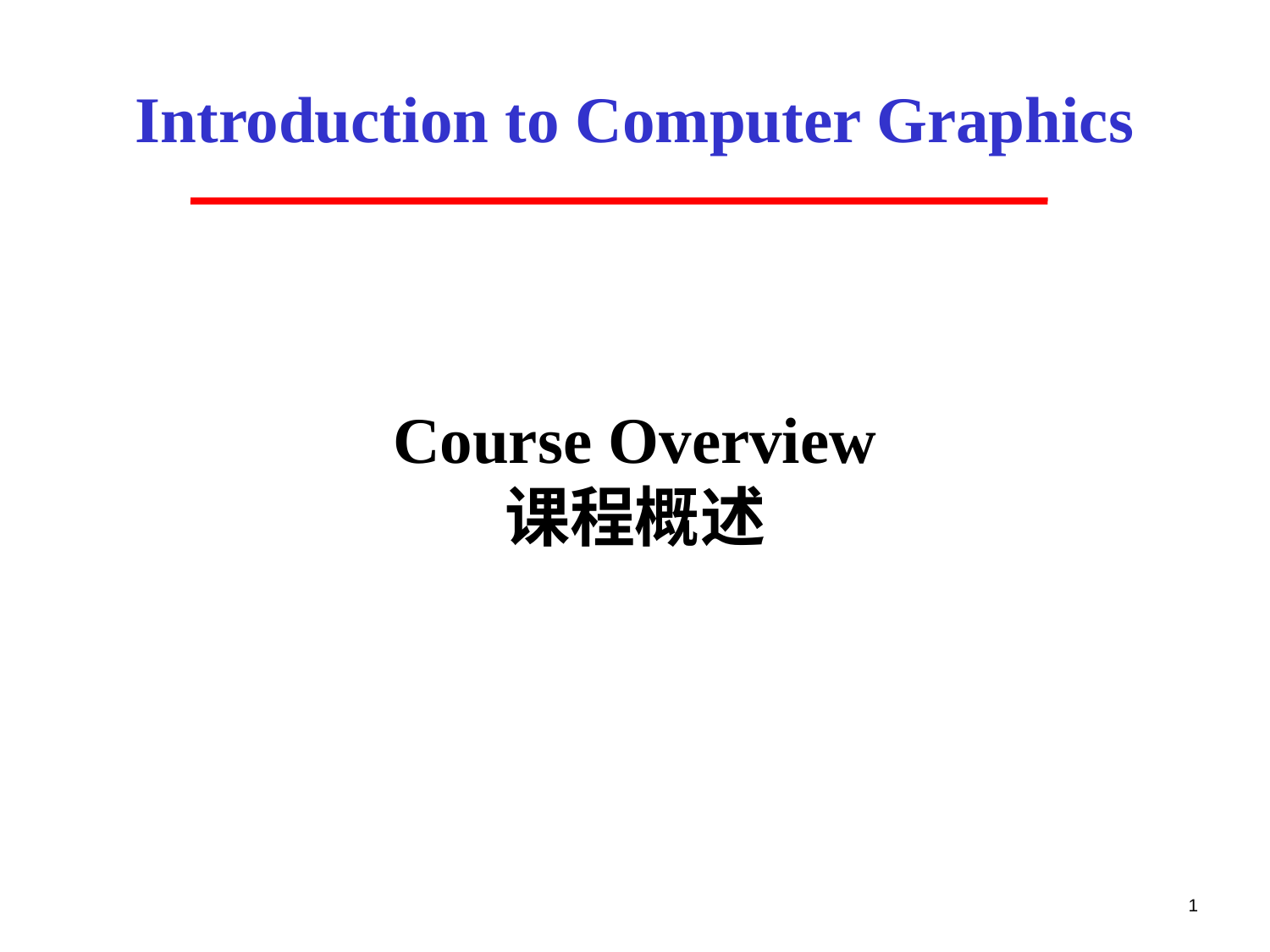

# Introduction to Computer Graphics

Course Overview
课程概述
1